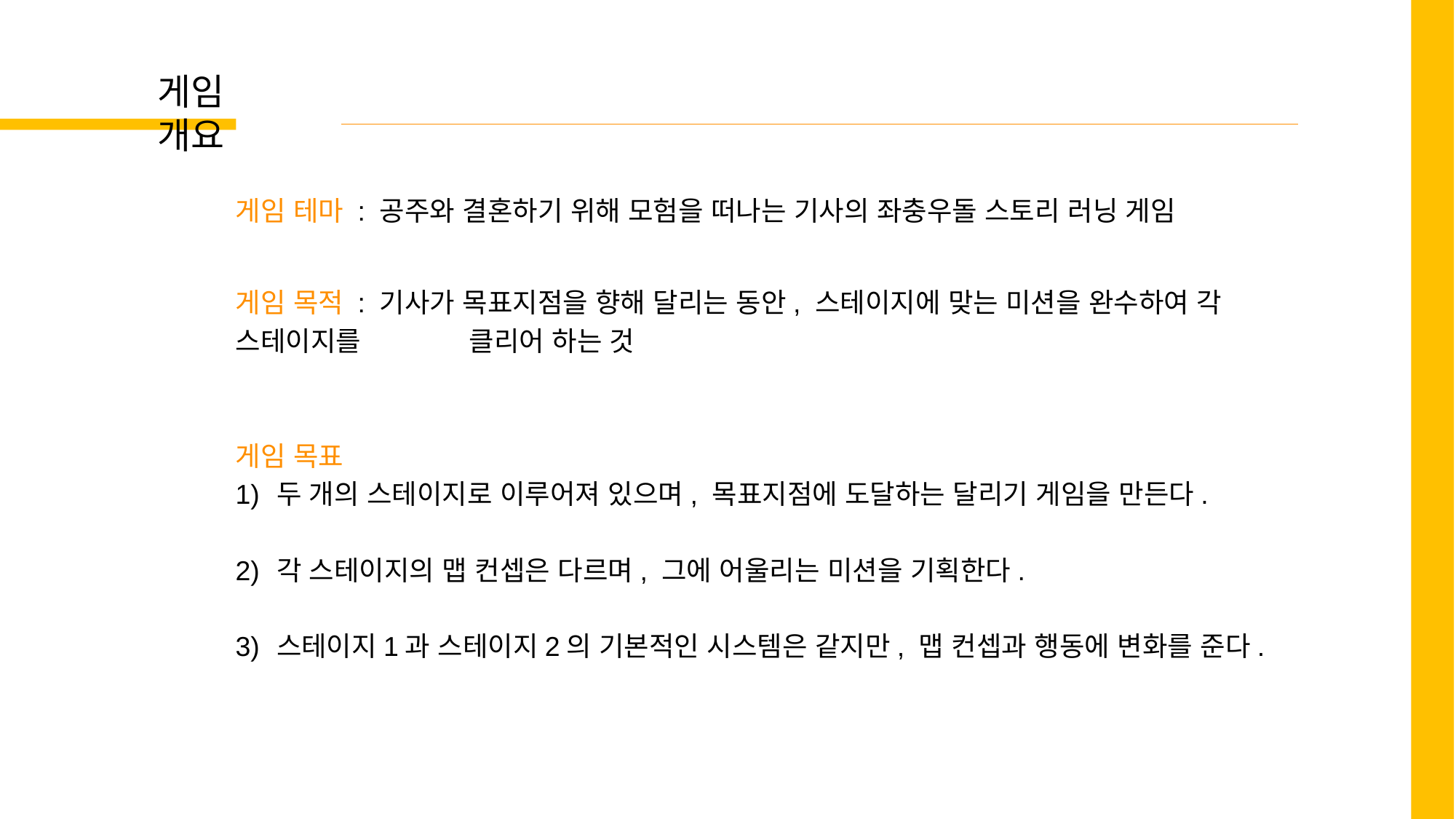

게임 개요

게임 테마 : 공주와 결혼하기 위해 모험을 떠나는 기사의 좌충우돌 스토리 러닝 게임
게임 목적 : 기사가 목표지점을 향해 달리는 동안, 스테이지에 맞는 미션을 완수하여 각 스테이지를 	  클리어 하는 것
게임 목표
두 개의 스테이지로 이루어져 있으며, 목표지점에 도달하는 달리기 게임을 만든다.

각 스테이지의 맵 컨셉은 다르며, 그에 어울리는 미션을 기획한다.

스테이지1과 스테이지2의 기본적인 시스템은 같지만, 맵 컨셉과 행동에 변화를 준다.